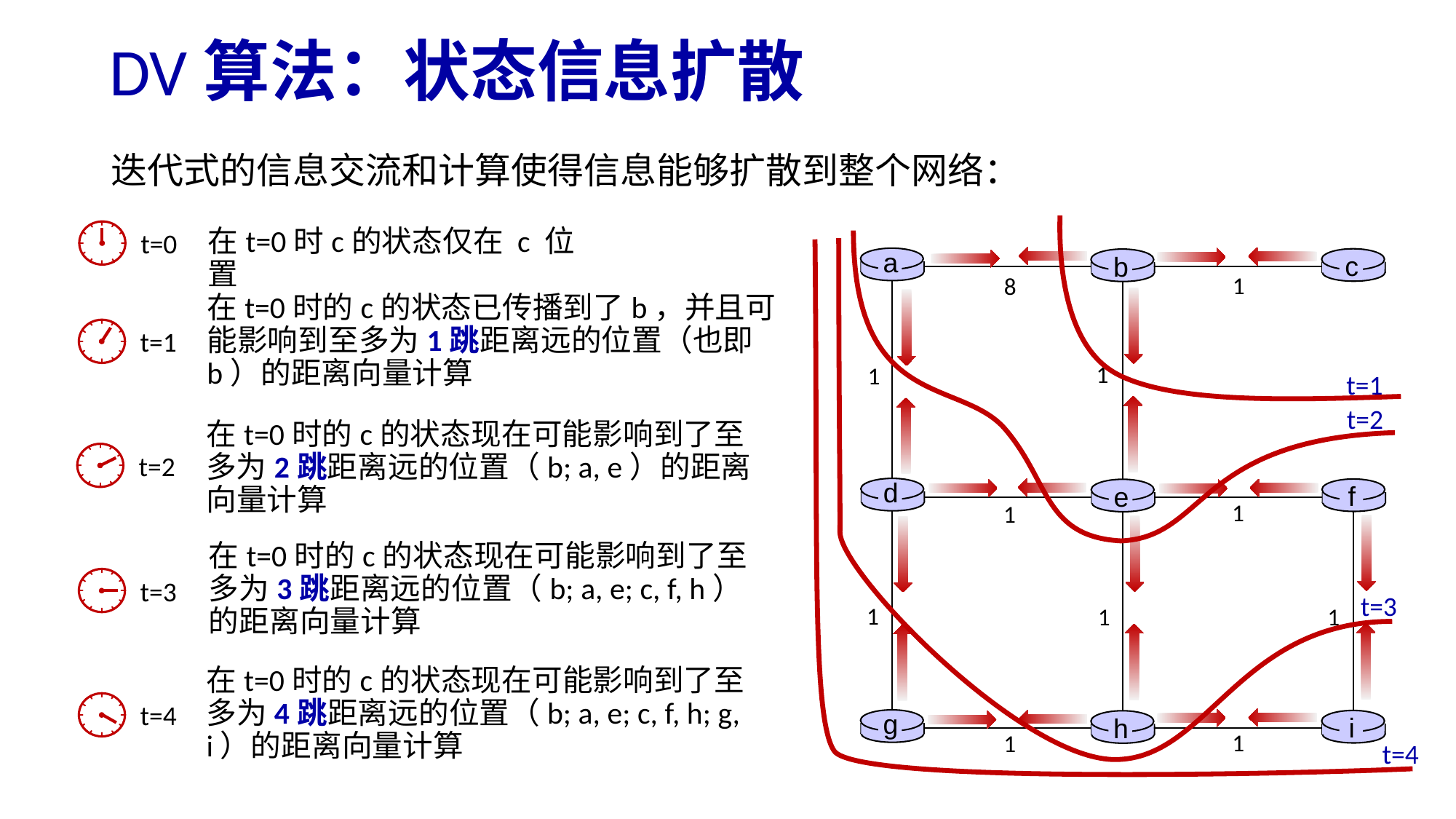

# DV算法：状态信息扩散
迭代式的信息交流和计算使得信息能够扩散到整个网络：

t=1
在t=0时c的状态仅在 c 位置

t=0

t=2

t=3

t=4
a

c

b

1
8

1
1

d

f

e

1
1

1
1
1

g

i

h

1
1
在t=0时的c的状态已传播到了b，并且可能影响到至多为1跳距离远的位置（也即b）的距离向量计算

t=1
在t=0时的c的状态现在可能影响到了至多为2跳距离远的位置（b; a, e）的距离向量计算

t=2
在t=0时的c的状态现在可能影响到了至多为3跳距离远的位置（b; a, e; c, f, h）的距离向量计算

t=3
在t=0时的c的状态现在可能影响到了至多为4跳距离远的位置（b; a, e; c, f, h; g, i）的距离向量计算

t=4